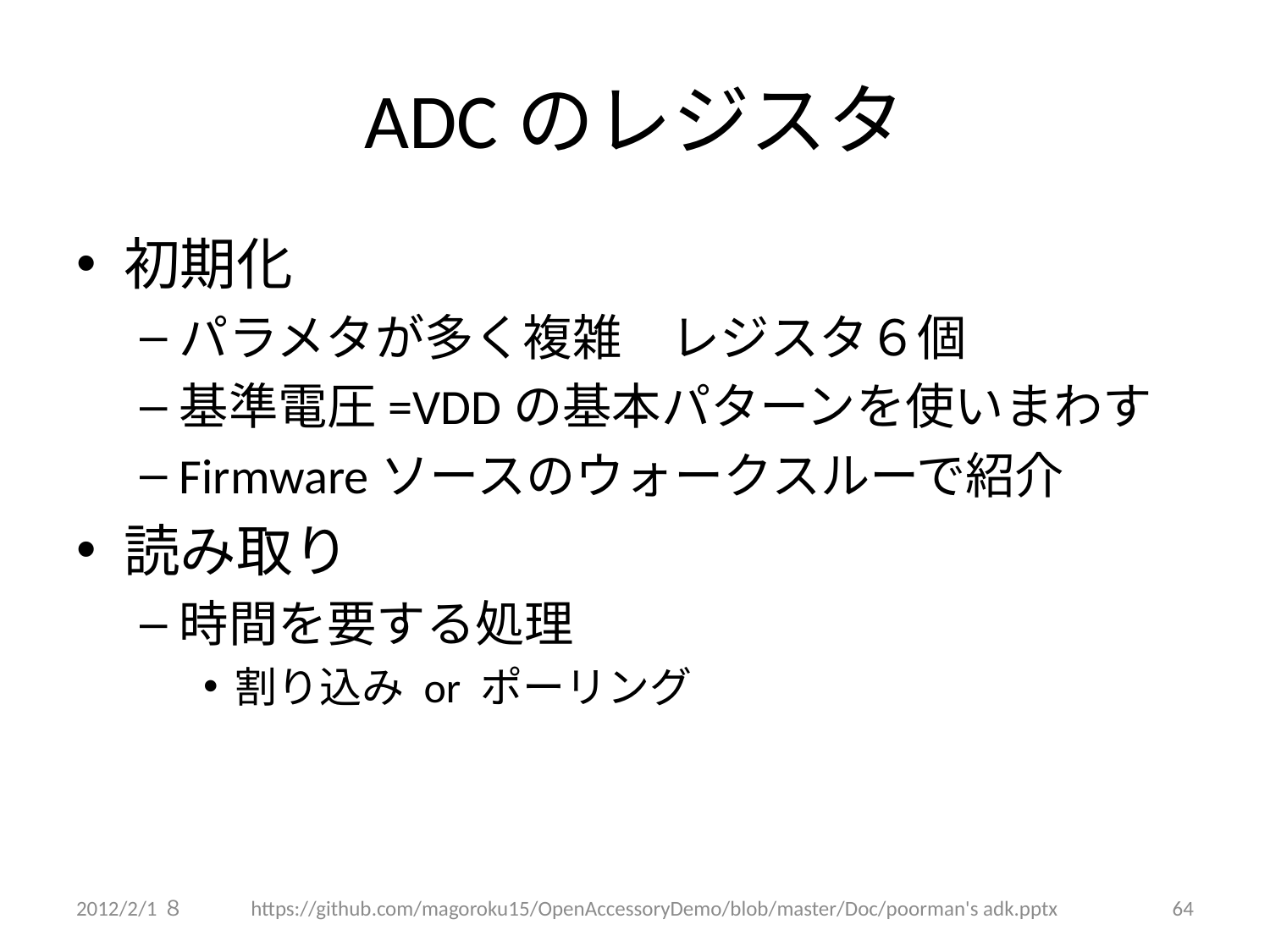

# ADCのレジスタ
初期化
パラメタが多く複雑　レジスタ６個
基準電圧=VDDの基本パターンを使いまわす
Firmwareソースのウォークスルーで紹介
読み取り
時間を要する処理
割り込み or ポーリング

2012/2/1８
https://github.com/magoroku15/OpenAccessoryDemo/blob/master/Doc/poorman's adk.pptx
64